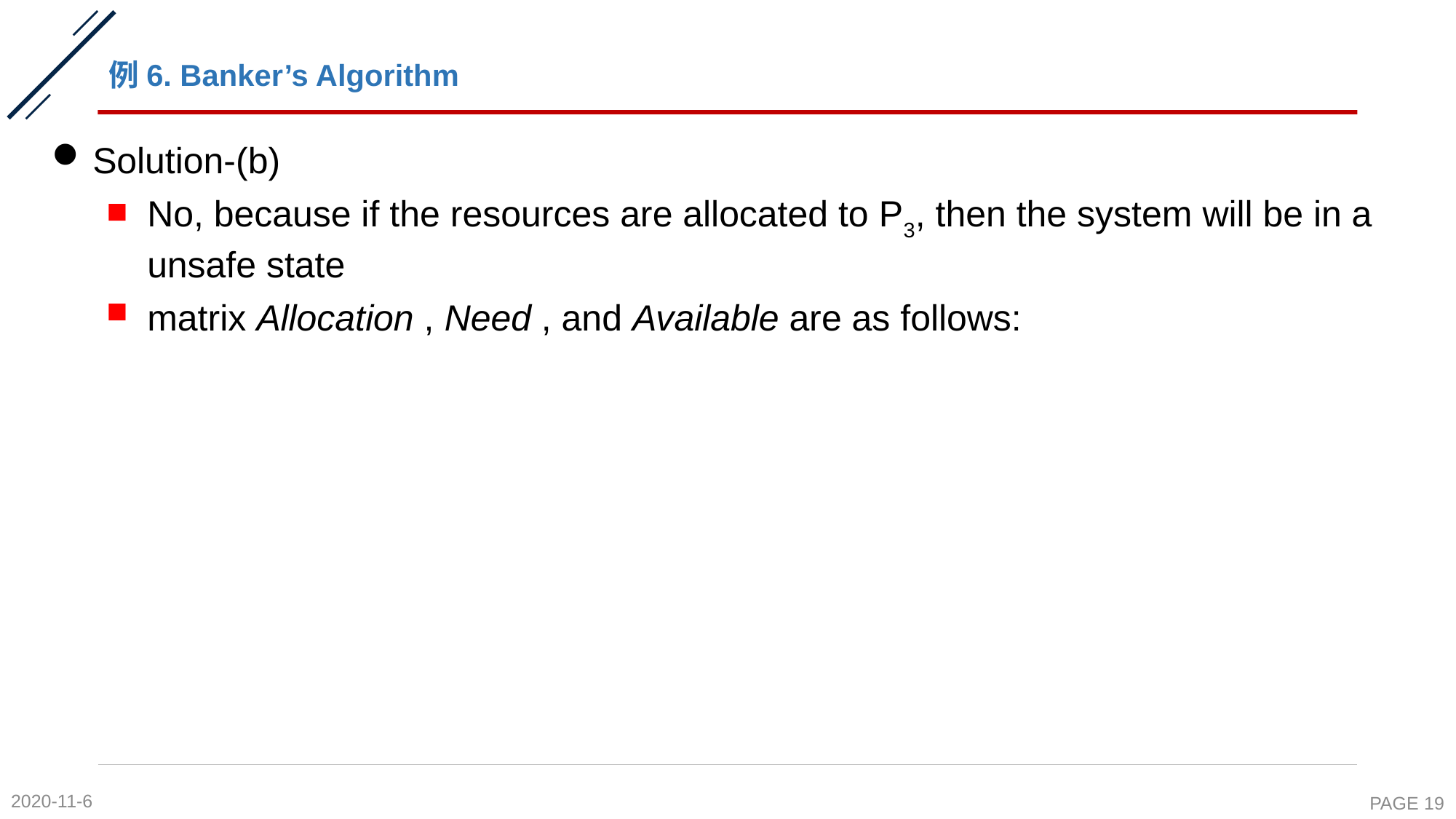

# 例6. Banker’s Algorithm
Solution-(b)
No, because if the resources are allocated to P3, then the system will be in a unsafe state
matrix Allocation , Need , and Available are as follows:

2020-11-6
PAGE 19